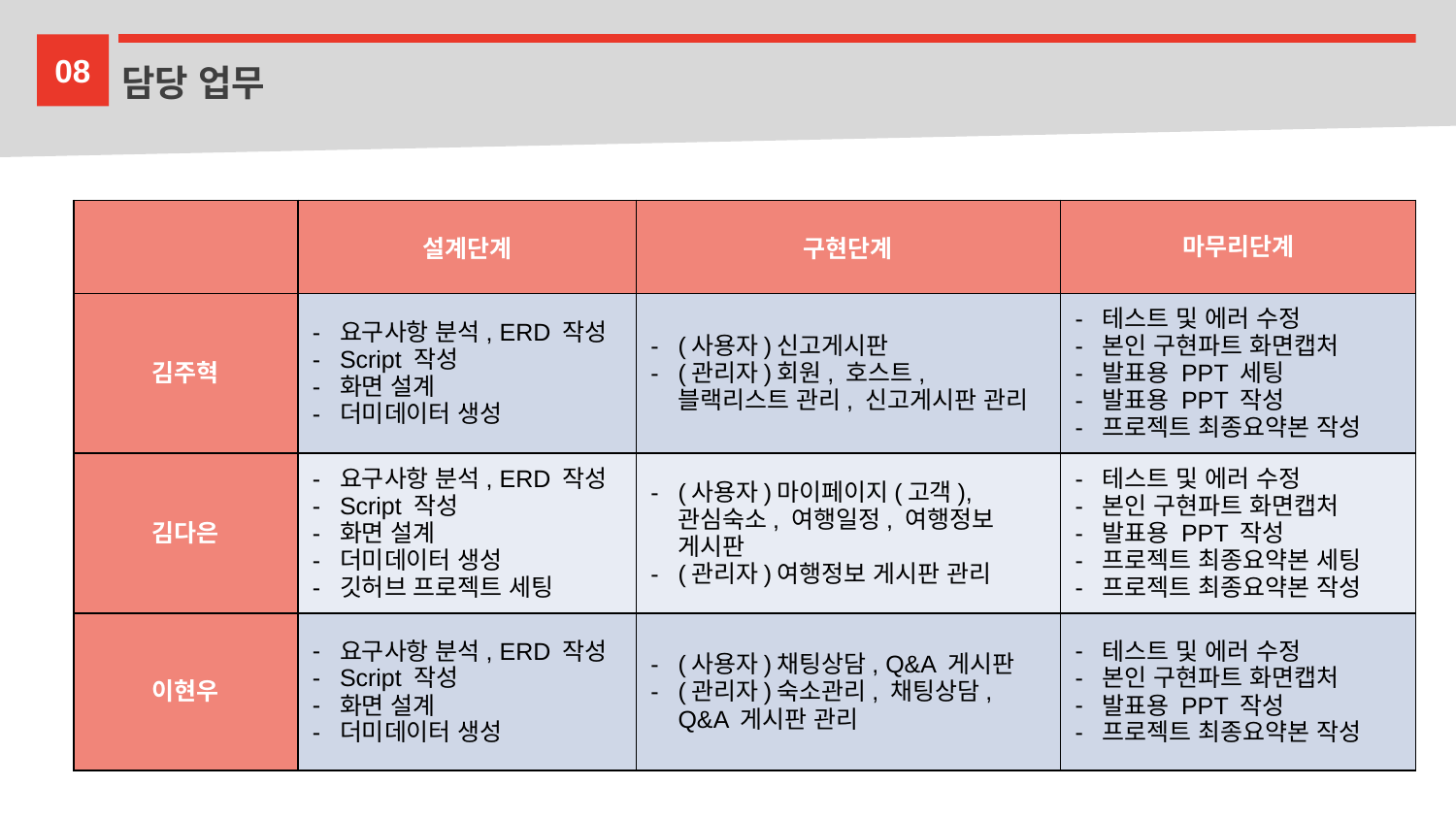

08
담당 업무
|  | 설계단계 | 구현단계 | 마무리단계 |
| --- | --- | --- | --- |
| 김주혁 | 요구사항 분석, ERD 작성 Script 작성 화면 설계 더미데이터 생성 | (사용자)신고게시판 (관리자)회원, 호스트, 블랙리스트 관리, 신고게시판 관리 | 테스트 및 에러 수정 본인 구현파트 화면캡처 발표용 PPT 세팅 발표용 PPT 작성 프로젝트 최종요약본 작성 |
| 김다은 | 요구사항 분석, ERD 작성 Script 작성 화면 설계 더미데이터 생성 깃허브 프로젝트 세팅 | (사용자)마이페이지(고객), 관심숙소, 여행일정, 여행정보 게시판 (관리자)여행정보 게시판 관리 | 테스트 및 에러 수정 본인 구현파트 화면캡처 발표용 PPT 작성 프로젝트 최종요약본 세팅 프로젝트 최종요약본 작성 |
| 이현우 | 요구사항 분석, ERD 작성 Script 작성 화면 설계 더미데이터 생성 | (사용자)채팅상담, Q&A 게시판 (관리자)숙소관리, 채팅상담, Q&A 게시판 관리 | 테스트 및 에러 수정 본인 구현파트 화면캡처 발표용 PPT 작성 프로젝트 최종요약본 작성 |